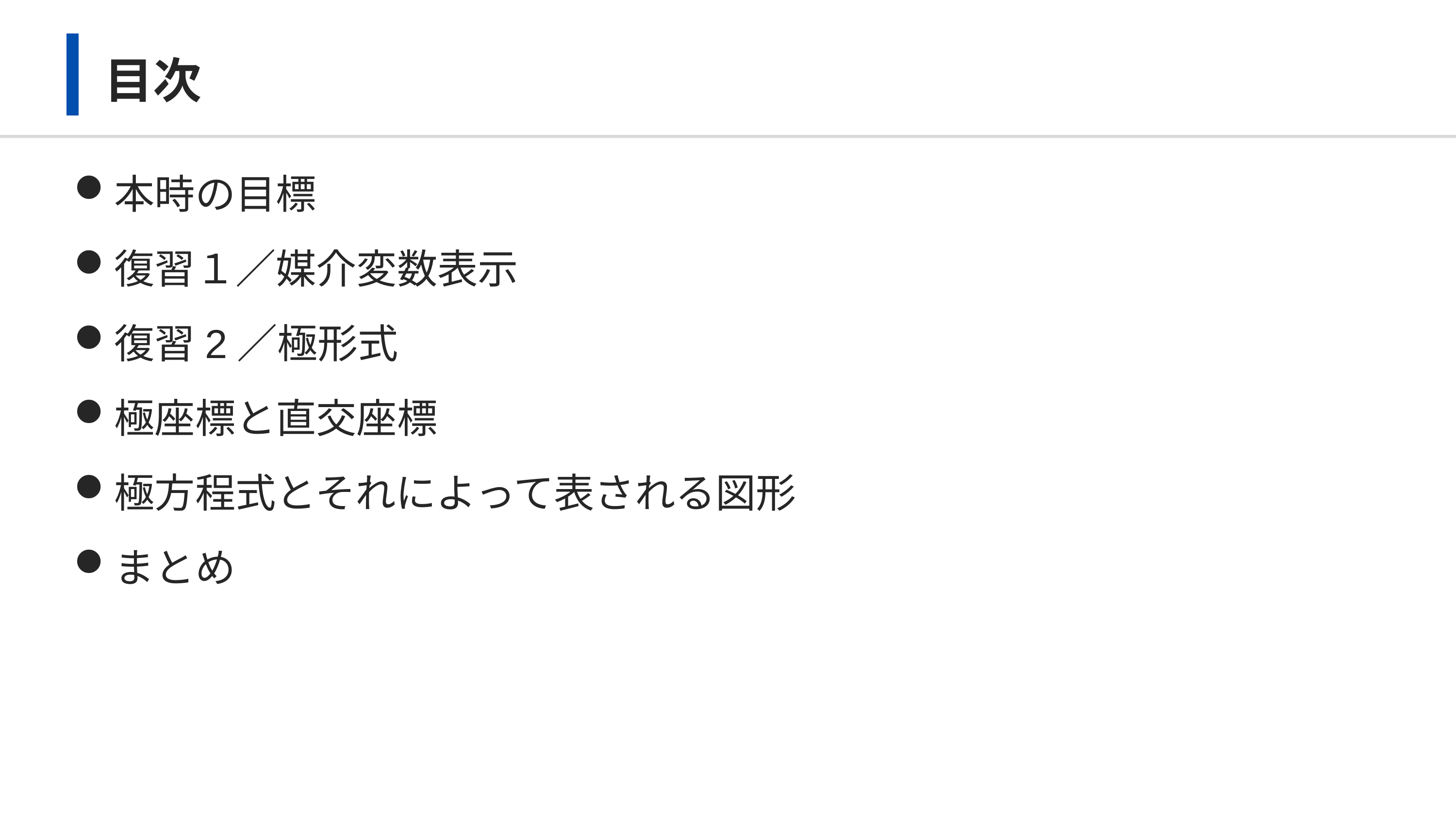

# 目次
本時の目標
復習１／媒介変数表示
復習2／極形式
極座標と直交座標
極方程式とそれによって表される図形
まとめ